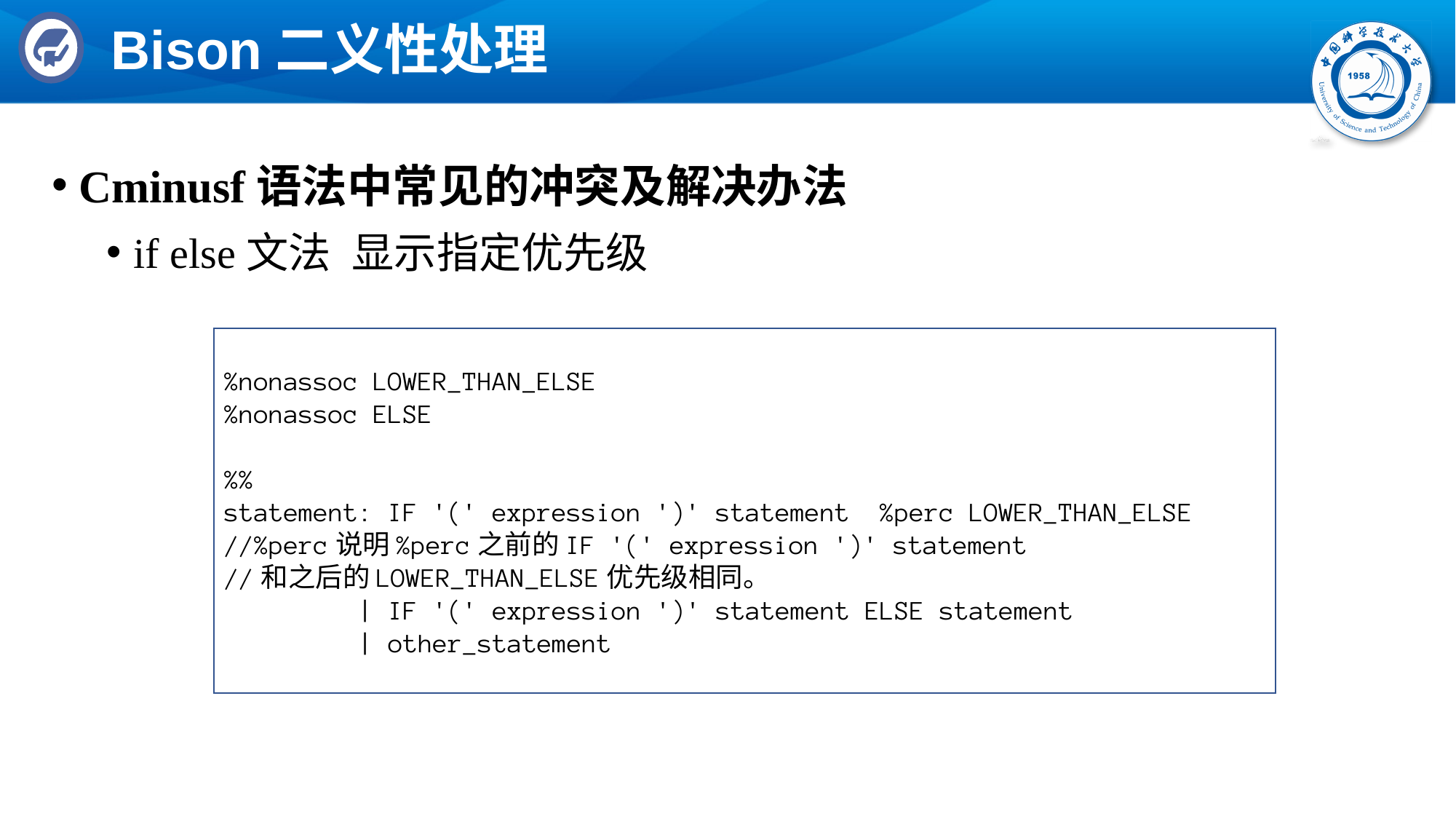

# Bison二义性处理

Cminusf语法中常见的冲突及解决办法
if else文法	显示指定优先级

%nonassoc LOWER_THAN_ELSE
%nonassoc ELSE

%%
statement: IF '(' expression ')' statement  %perc LOWER_THAN_ELSE
//%perc说明%perc之前的IF '(' expression ')' statement
//和之后的LOWER_THAN_ELSE优先级相同。
         | IF '(' expression ')' statement ELSE statement
         | other_statement